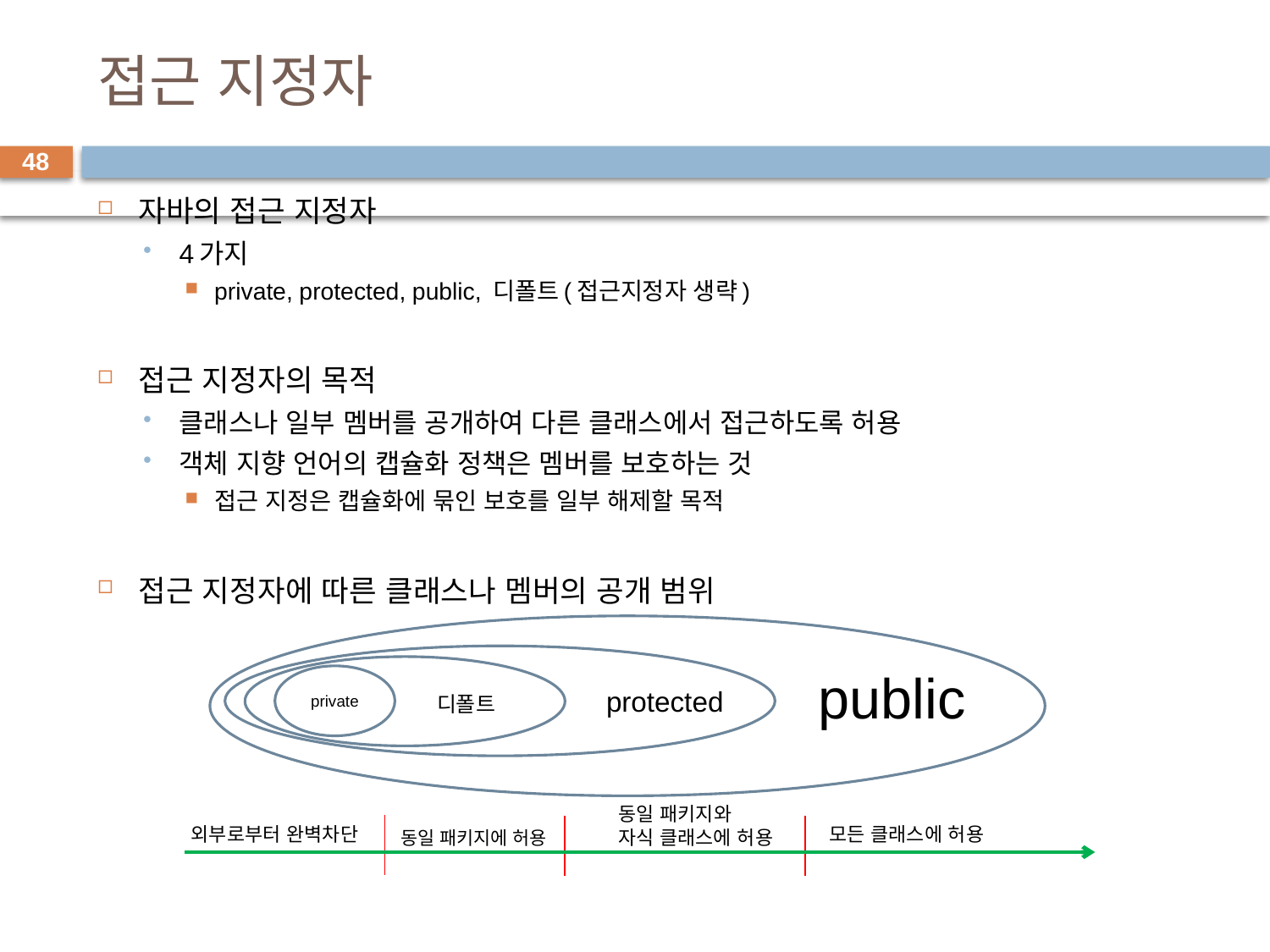

# 접근 지정자
48
자바의 접근 지정자
4가지
private, protected, public, 디폴트(접근지정자 생략)

접근 지정자의 목적
클래스나 일부 멤버를 공개하여 다른 클래스에서 접근하도록 허용
객체 지향 언어의 캡슐화 정책은 멤버를 보호하는 것
접근 지정은 캡슐화에 묶인 보호를 일부 해제할 목적

접근 지정자에 따른 클래스나 멤버의 공개 범위

public
private
protected
디폴트
동일 패키지와
자식 클래스에 허용
외부로부터 완벽차단
모든 클래스에 허용
동일 패키지에 허용